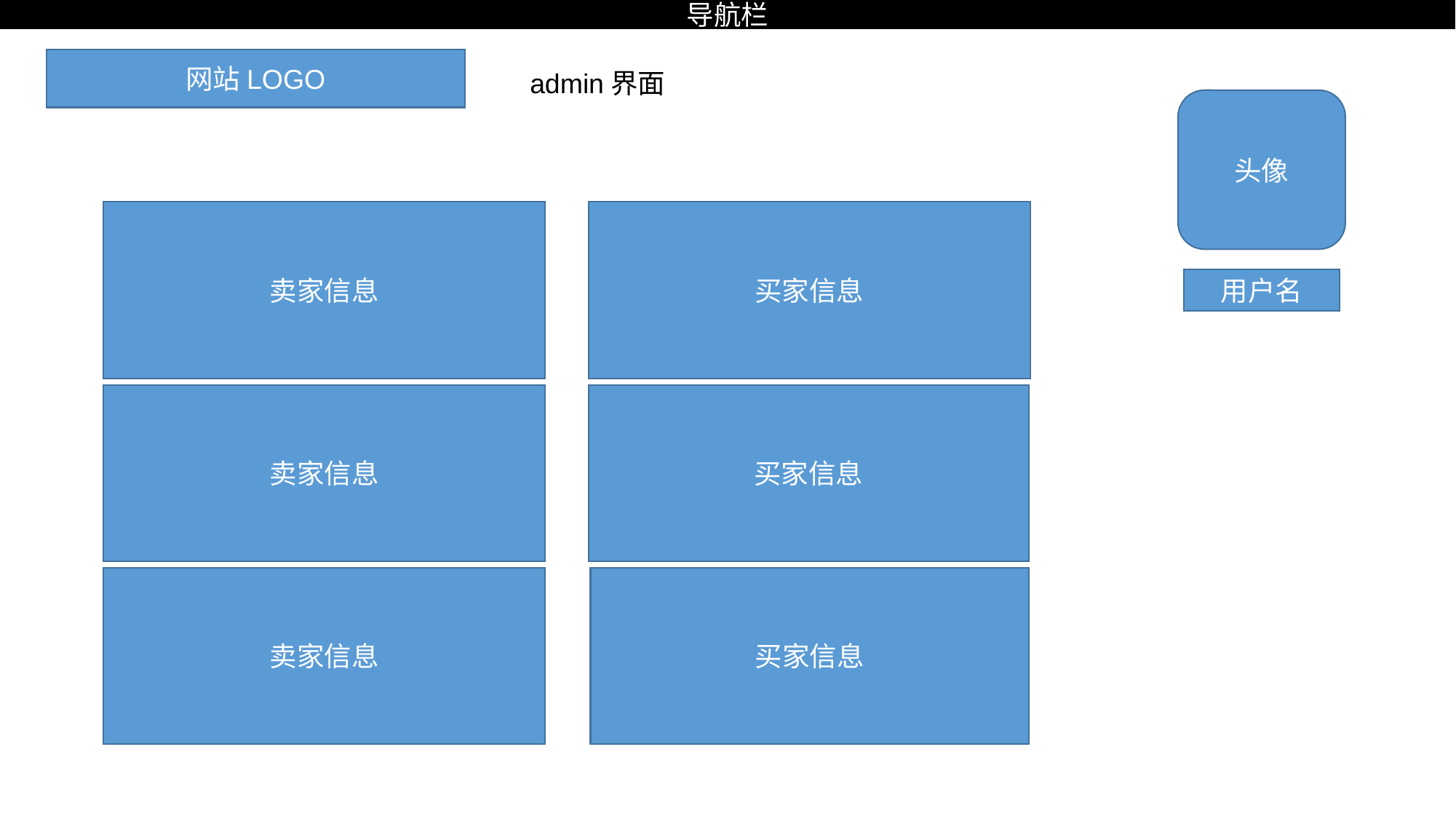

导航栏
网站LOGO
admin界面
头像
卖家信息
买家信息
用户名
卖家信息
买家信息
卖家信息
买家信息